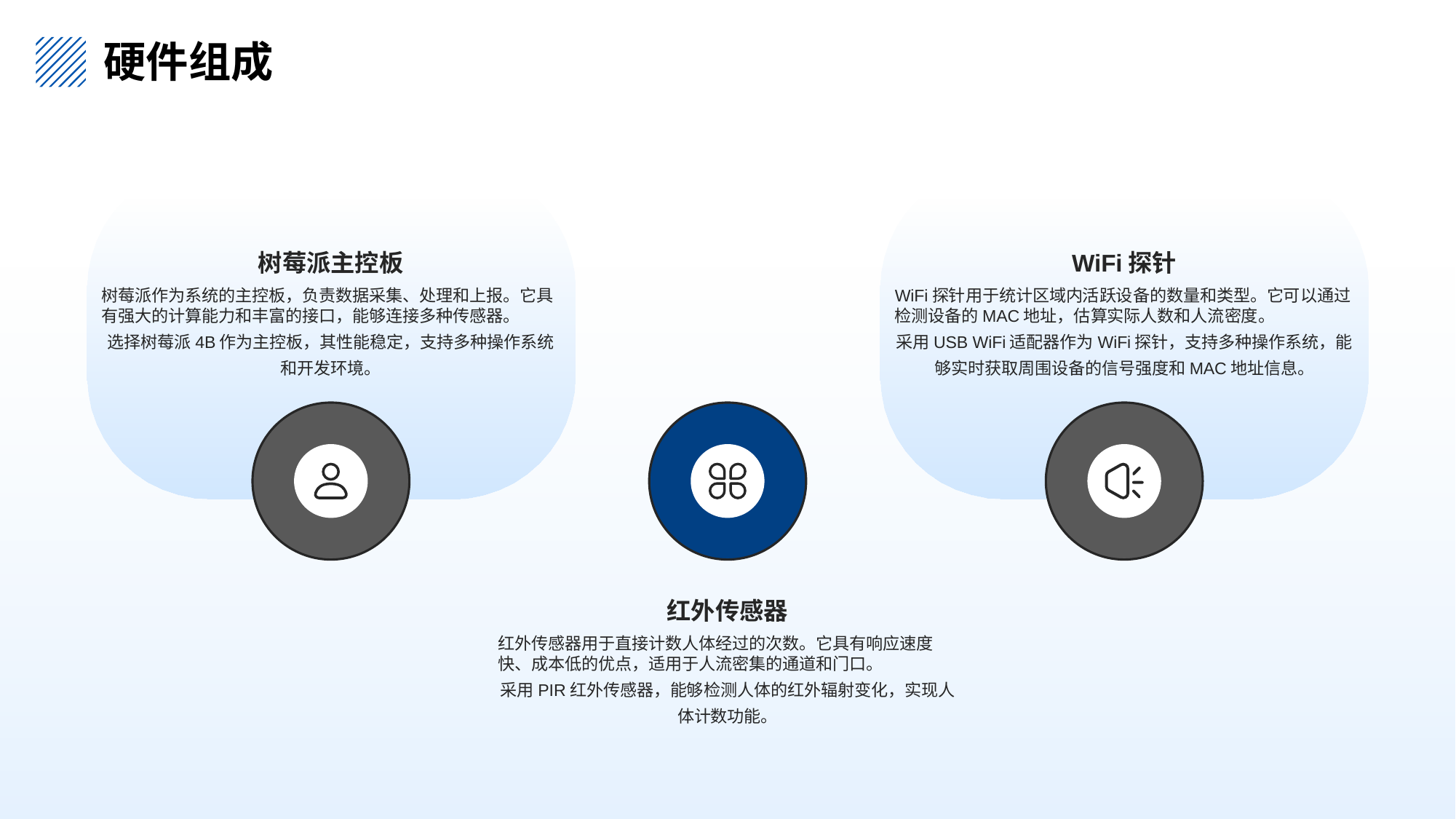

硬件组成

树莓派主控板
WiFi探针
树莓派作为系统的主控板，负责数据采集、处理和上报。它具有强大的计算能力和丰富的接口，能够连接多种传感器。
选择树莓派4B作为主控板，其性能稳定，支持多种操作系统和开发环境。
WiFi探针用于统计区域内活跃设备的数量和类型。它可以通过检测设备的MAC地址，估算实际人数和人流密度。
采用USB WiFi适配器作为WiFi探针，支持多种操作系统，能够实时获取周围设备的信号强度和MAC地址信息。

红外传感器
红外传感器用于直接计数人体经过的次数。它具有响应速度快、成本低的优点，适用于人流密集的通道和门口。
采用PIR红外传感器，能够检测人体的红外辐射变化，实现人体计数功能。